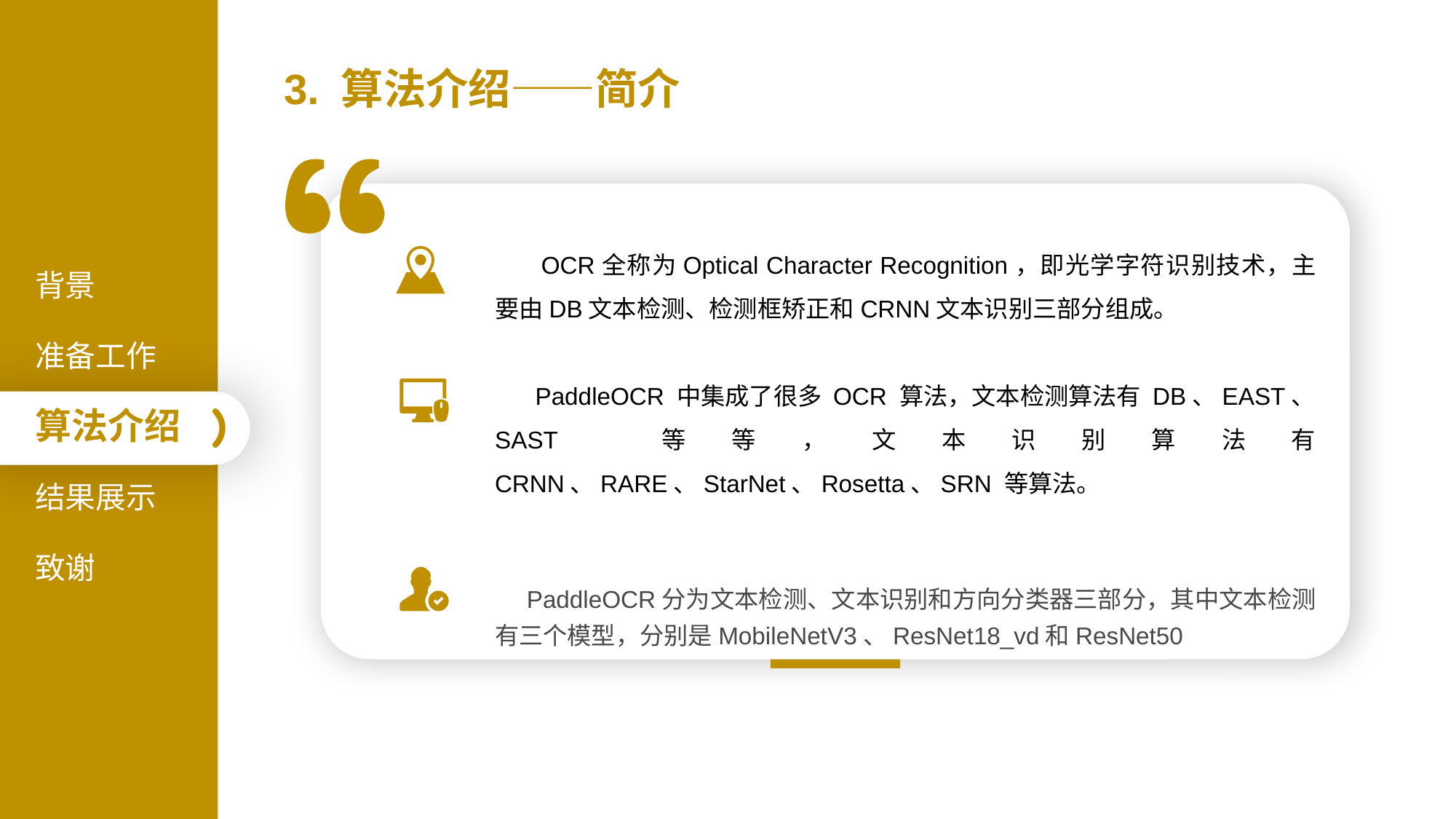

3. 算法介绍——简介

      OCR全称为Optical Character Recognition，即光学字符识别技术，主要由DB文本检测、检测框矫正和CRNN文本识别三部分组成。

      PaddleOCR 中集成了很多 OCR 算法，文本检测算法有 DB、EAST、SAST 等等，文本识别算法有 CRNN、RARE、StarNet、Rosetta、SRN 等算法。

PaddleOCR分为文本检测、文本识别和方向分类器三部分，其中文本检测有三个模型，分别是MobileNetV3、ResNet18_vd和ResNet50

背景
准备工作

算法介绍

结果展示
致谢